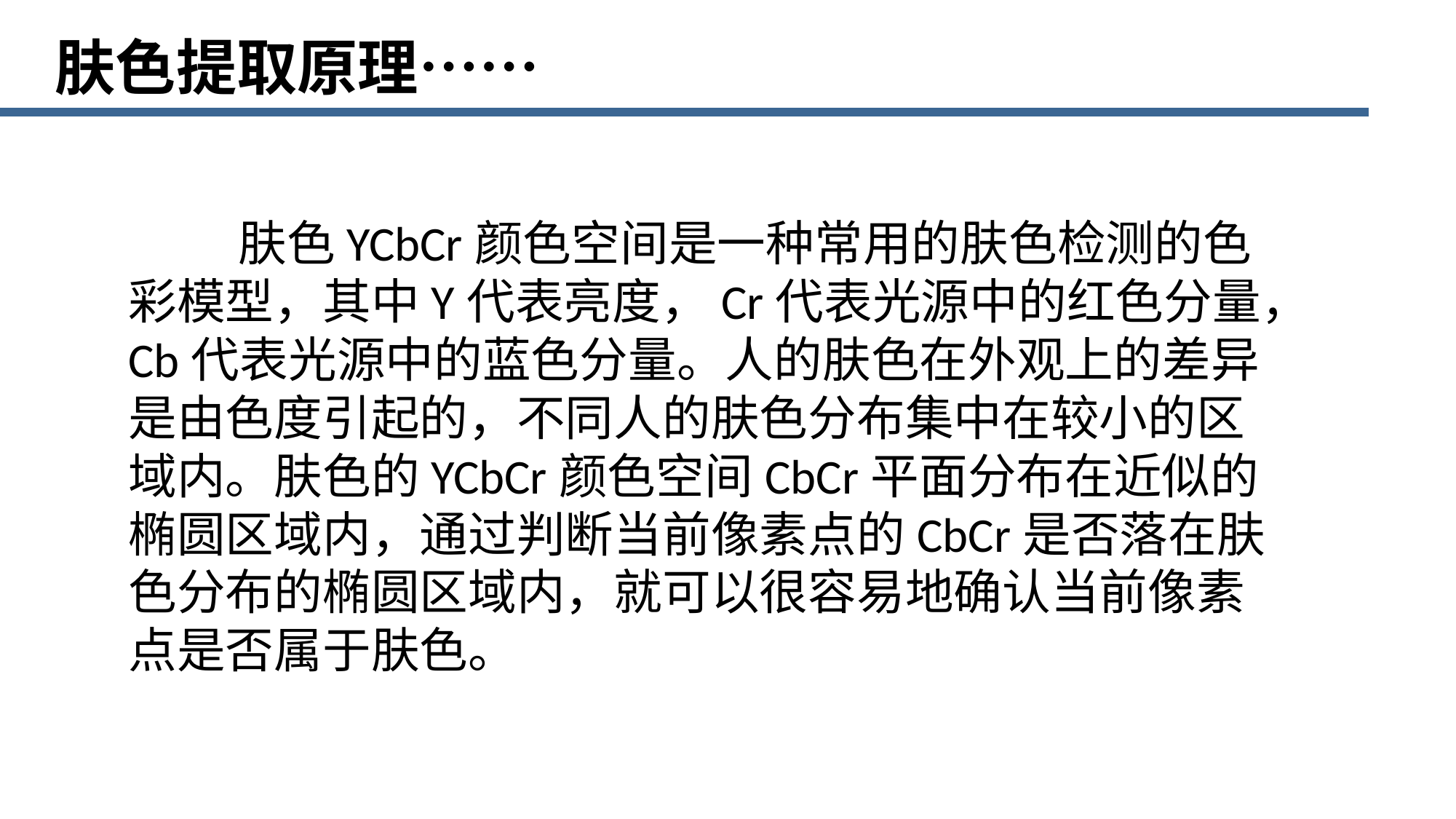

肤色提取原理……
         肤色YCbCr颜色空间是一种常用的肤色检测的色彩模型，其中Y代表亮度，Cr代表光源中的红色分量，Cb代表光源中的蓝色分量。人的肤色在外观上的差异是由色度引起的，不同人的肤色分布集中在较小的区域内。肤色的YCbCr颜色空间CbCr平面分布在近似的椭圆区域内，通过判断当前像素点的CbCr是否落在肤色分布的椭圆区域内，就可以很容易地确认当前像素点是否属于肤色。